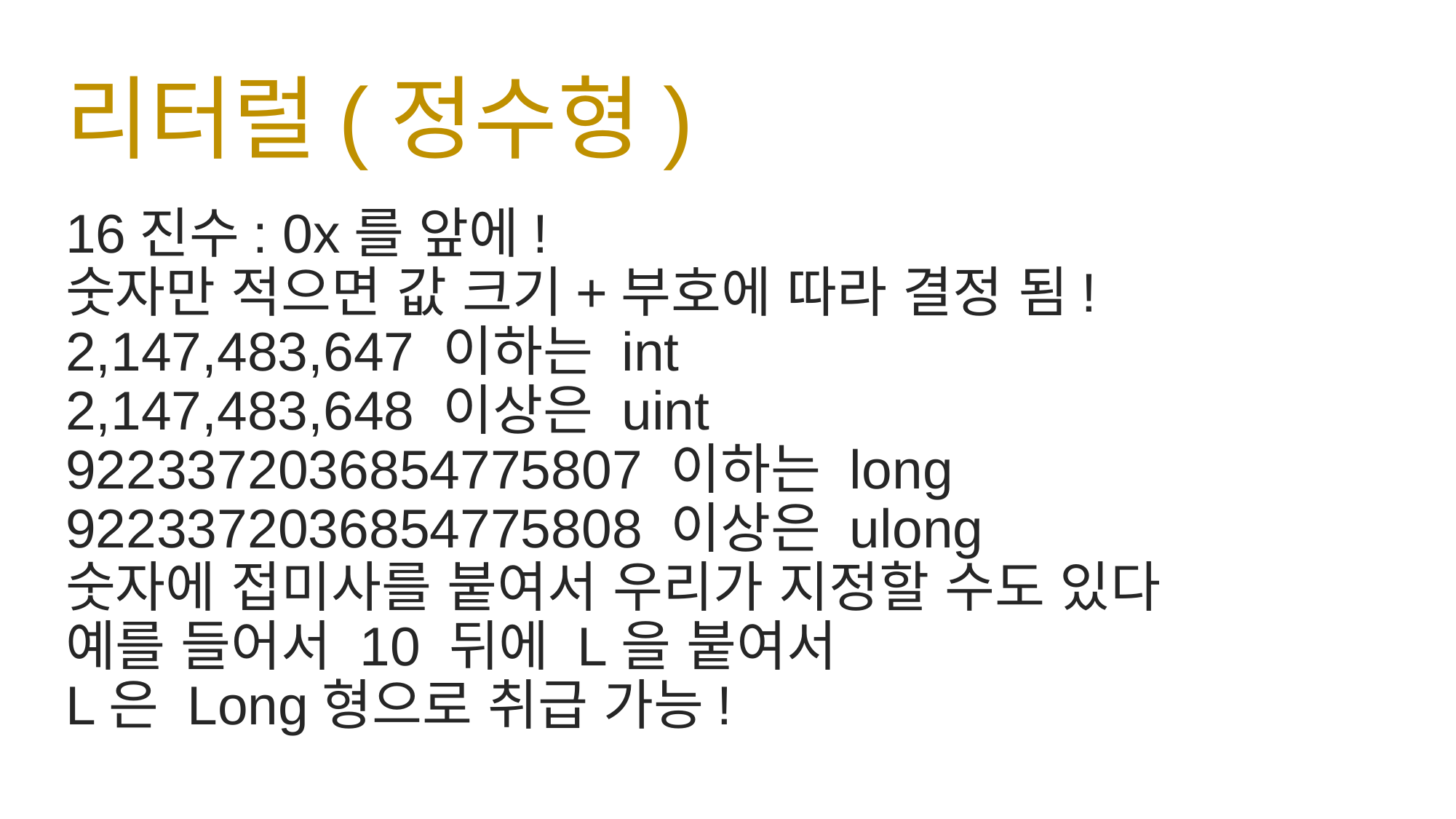

# 리터럴(정수형)
16진수: 0x를 앞에!
숫자만 적으면 값 크기+부호에 따라 결정 됨!
2,147,483,647 이하는 int
2,147,483,648 이상은 uint
9223372036854775807 이하는 long 9223372036854775808 이상은 ulong
숫자에 접미사를 붙여서 우리가 지정할 수도 있다
예를 들어서 10 뒤에 L을 붙여서
L은 Long형으로 취급 가능!